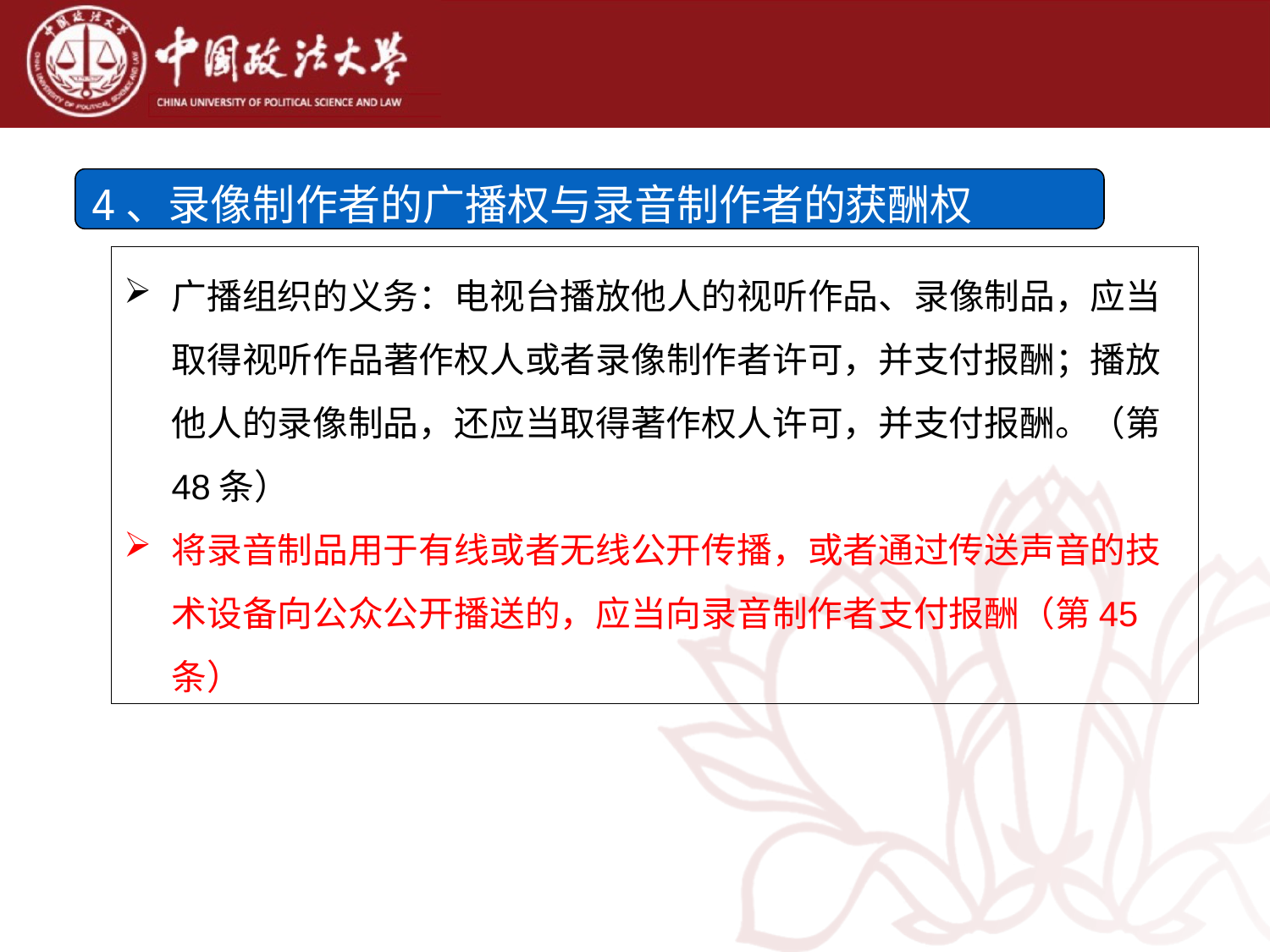

4、录像制作者的广播权与录音制作者的获酬权
广播组织的义务：电视台播放他人的视听作品、录像制品，应当取得视听作品著作权人或者录像制作者许可，并支付报酬；播放他人的录像制品，还应当取得著作权人许可，并支付报酬。（第48条）
将录音制品用于有线或者无线公开传播，或者通过传送声音的技术设备向公众公开播送的，应当向录音制作者支付报酬（第45条）